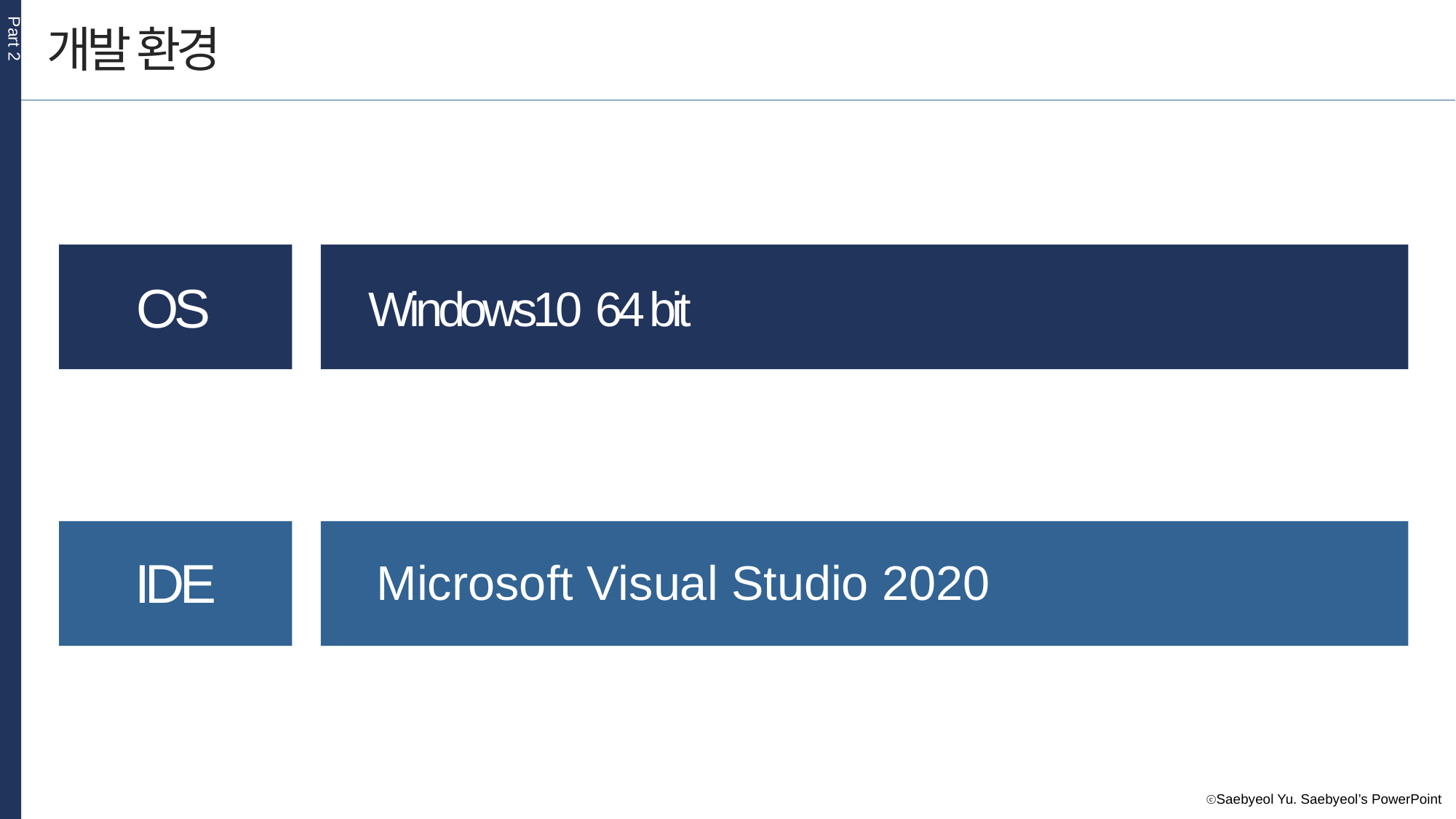

Part 2
개발 환경

OS
Windows10  64 bit

IDE
Microsoft Visual Studio 2020